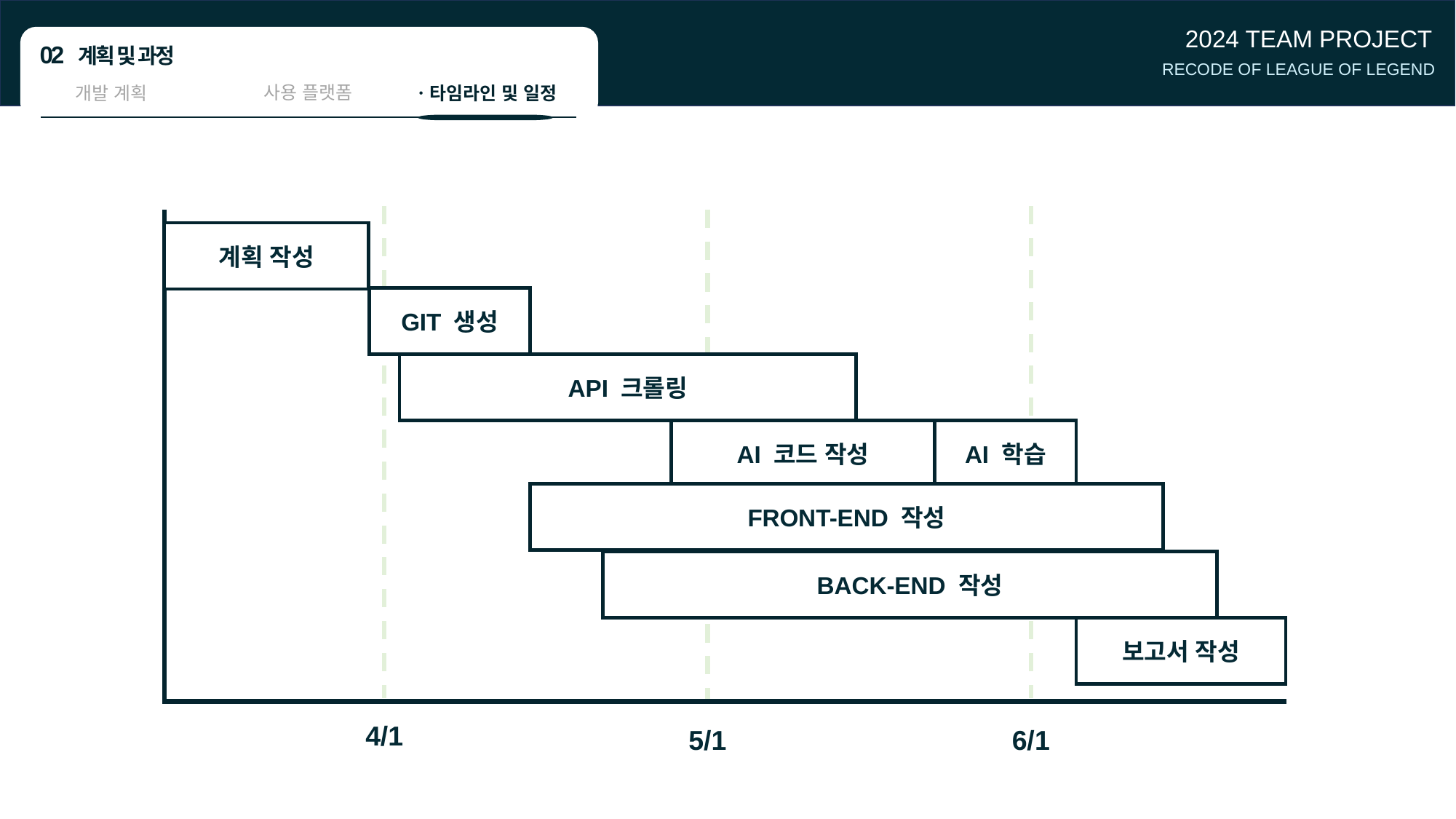

2024 TEAM PROJECT

02 계획 및 과정
RECODE OF LEAGUE OF LEGEND
사용 플랫폼
개발 계획
ㆍ타임라인 및 일정

계획 작성
GIT 생성
API 크롤링
AI 학습
AI 코드 작성
FRONT-END 작성
BACK-END 작성
보고서 작성
4/1
5/1
6/1